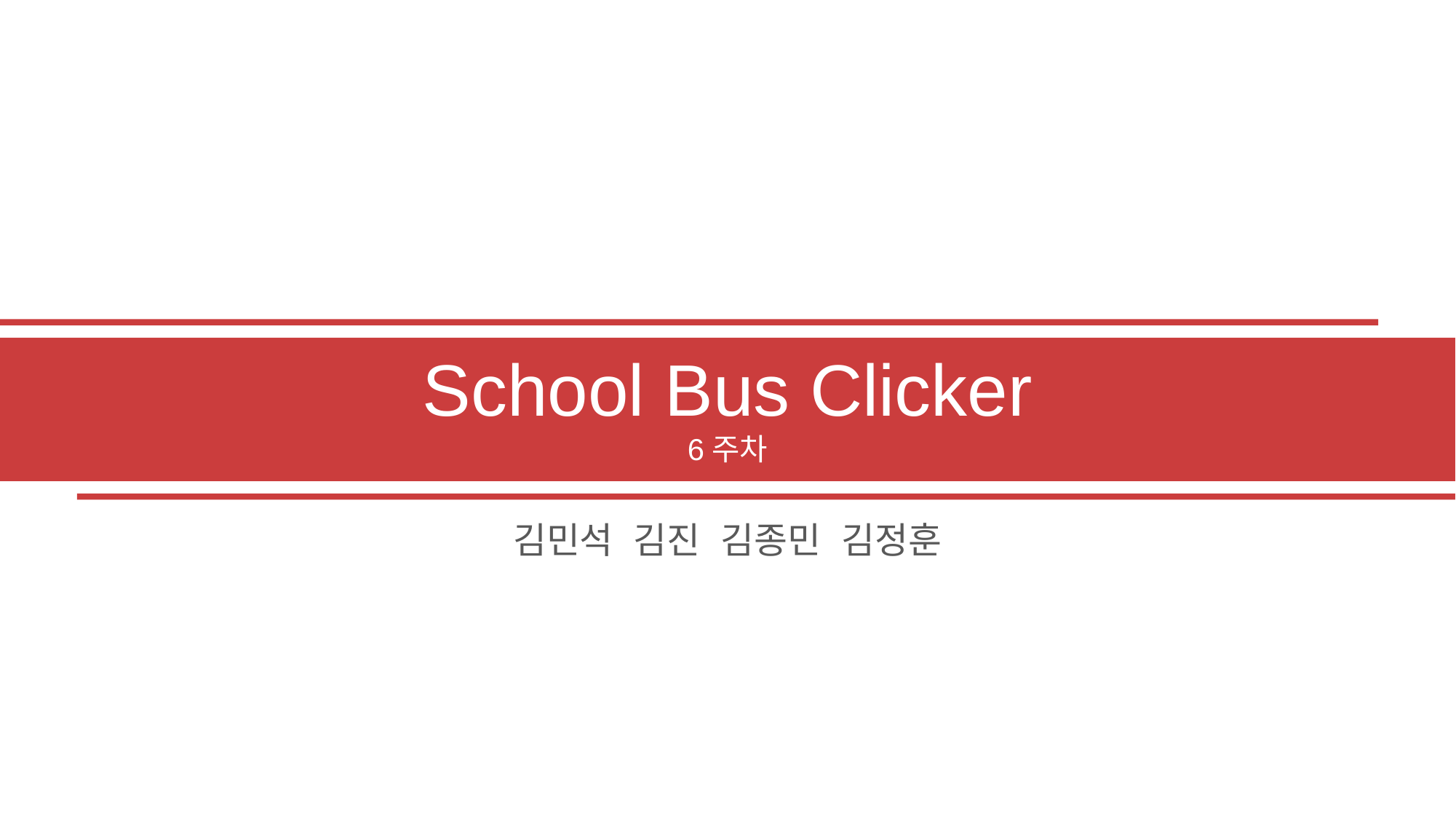

School Bus Clicker
6주차

김민석  김진  김종민  김정훈